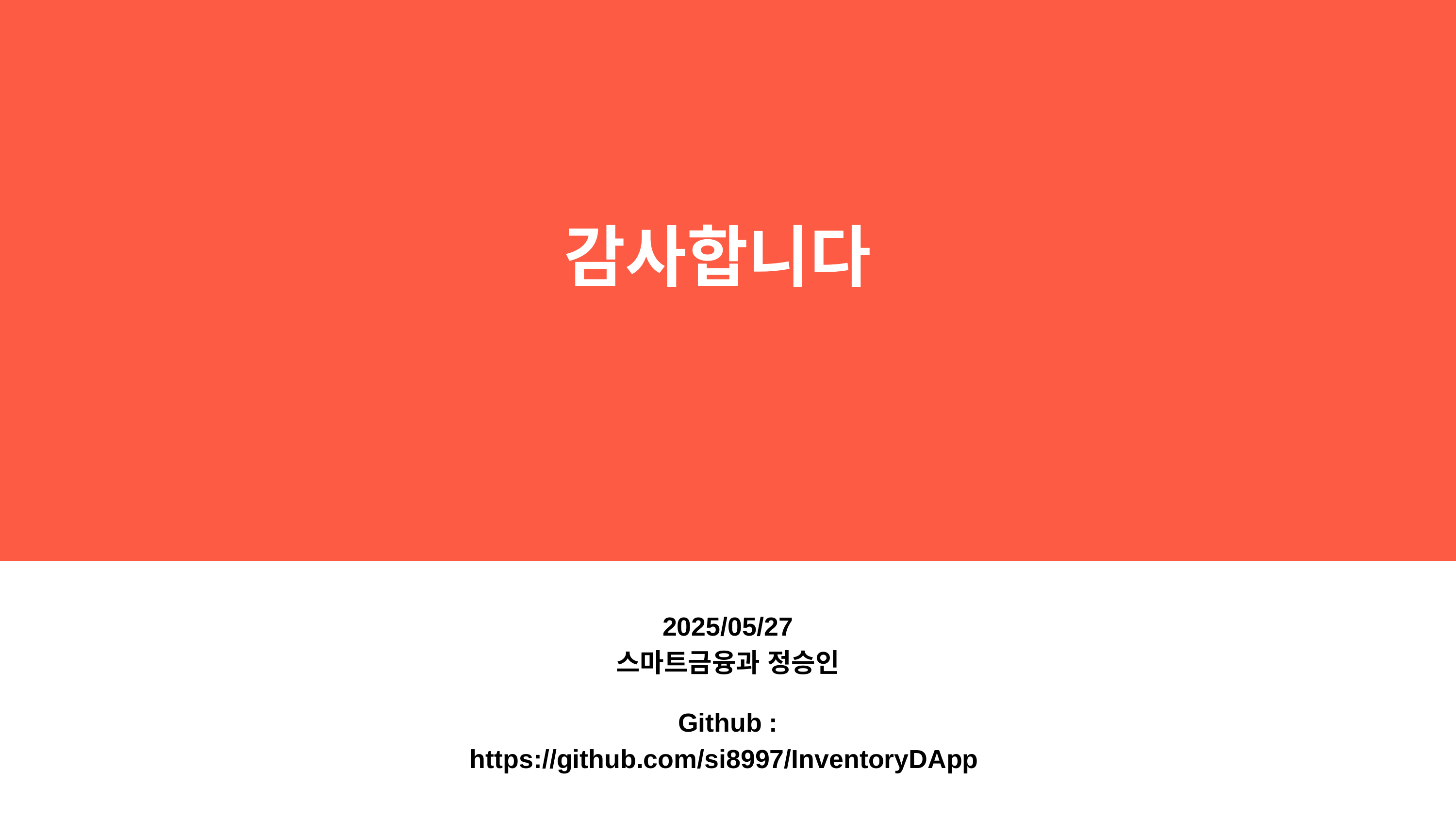

감사합니다
2025/05/27
스마트금융과 정승인
Github : https://github.com/si8997/InventoryDApp